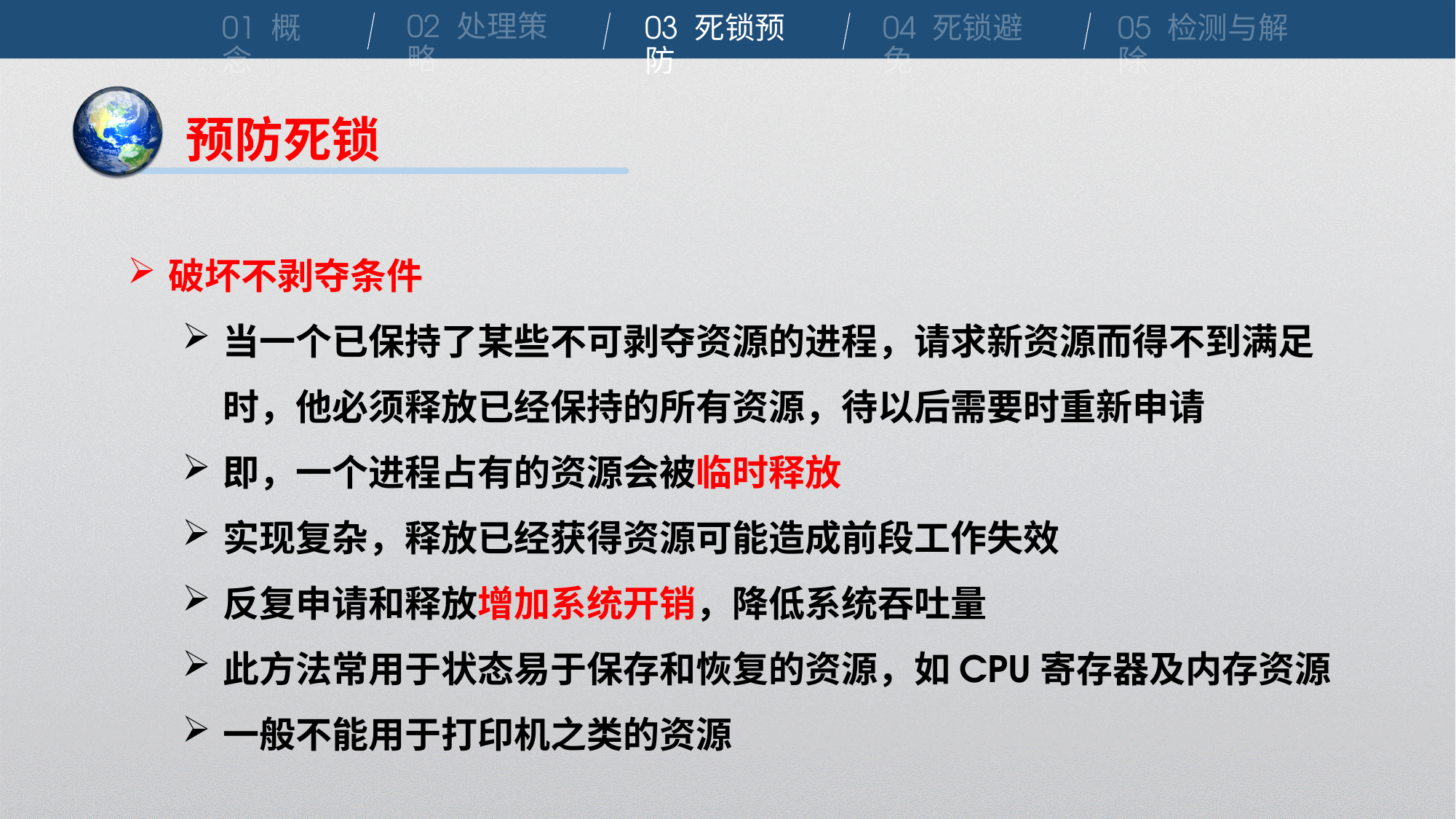

02 处理策略
01 概念
04 死锁避免
03 死锁预防
05 检测与解除
预防死锁
破坏不剥夺条件
当一个已保持了某些不可剥夺资源的进程，请求新资源而得不到满足时，他必须释放已经保持的所有资源，待以后需要时重新申请
即，一个进程占有的资源会被临时释放
实现复杂，释放已经获得资源可能造成前段工作失效
反复申请和释放增加系统开销，降低系统吞吐量
此方法常用于状态易于保存和恢复的资源，如CPU寄存器及内存资源
一般不能用于打印机之类的资源